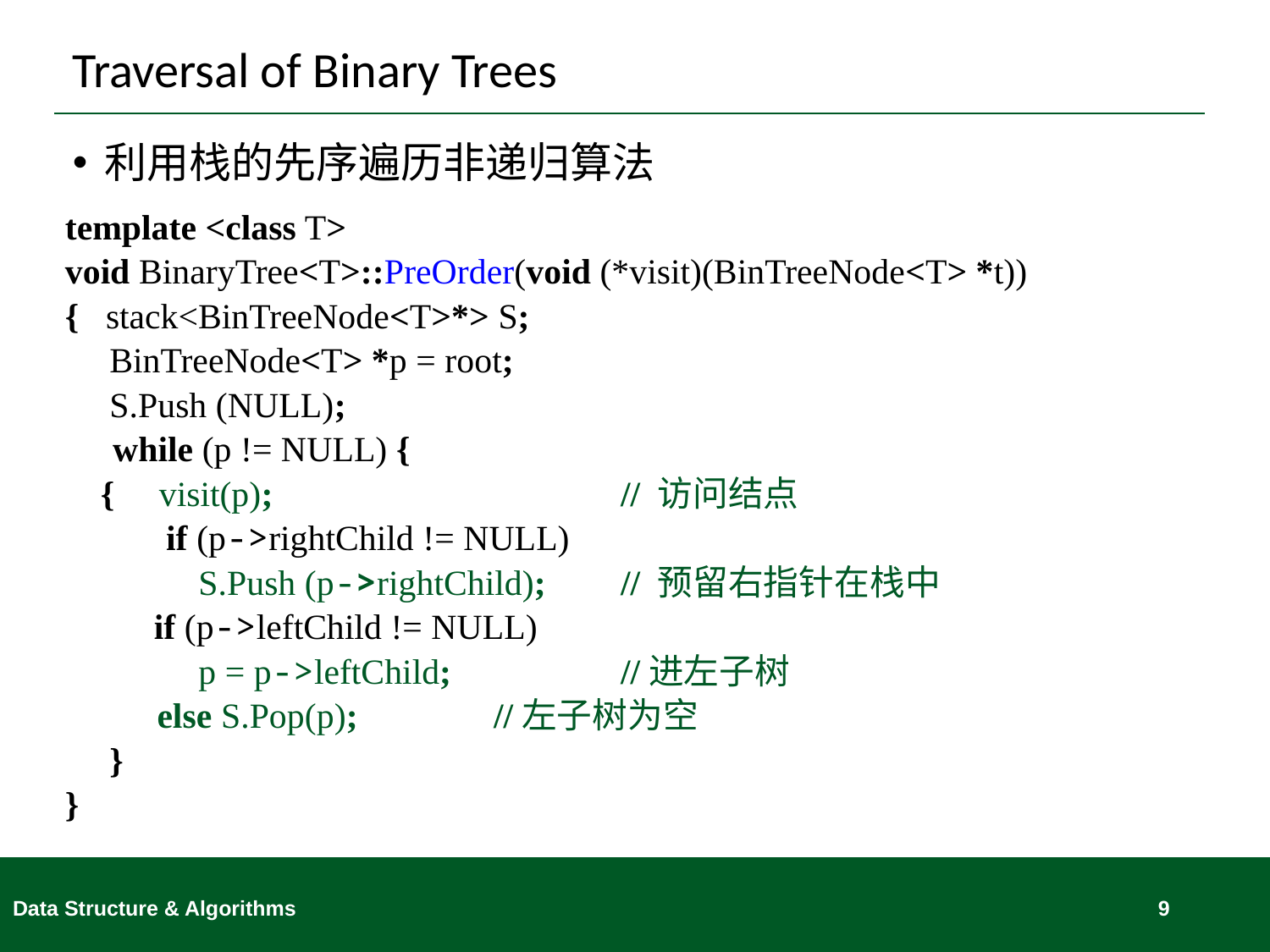

# Traversal of Binary Trees
利用栈的先序遍历非递归算法
template <class T>
void BinaryTree<T>::PreOrder(void (*visit)(BinTreeNode<T> *t))
{   stack<BinTreeNode<T>*> S;
     BinTreeNode<T> *p = root;
     S.Push (NULL);
	while (p != NULL) {
    {     visit(p);			// 访问结点
 	      if (p->rightChild != NULL)
               S.Push (p->rightChild); 	// 预留右指针在栈中
          if (p->leftChild != NULL)
               p = p->leftChild;		//进左子树
 	     else S.Pop(p);		//左子树为空
     }
}
Data Structure & Algorithms
9